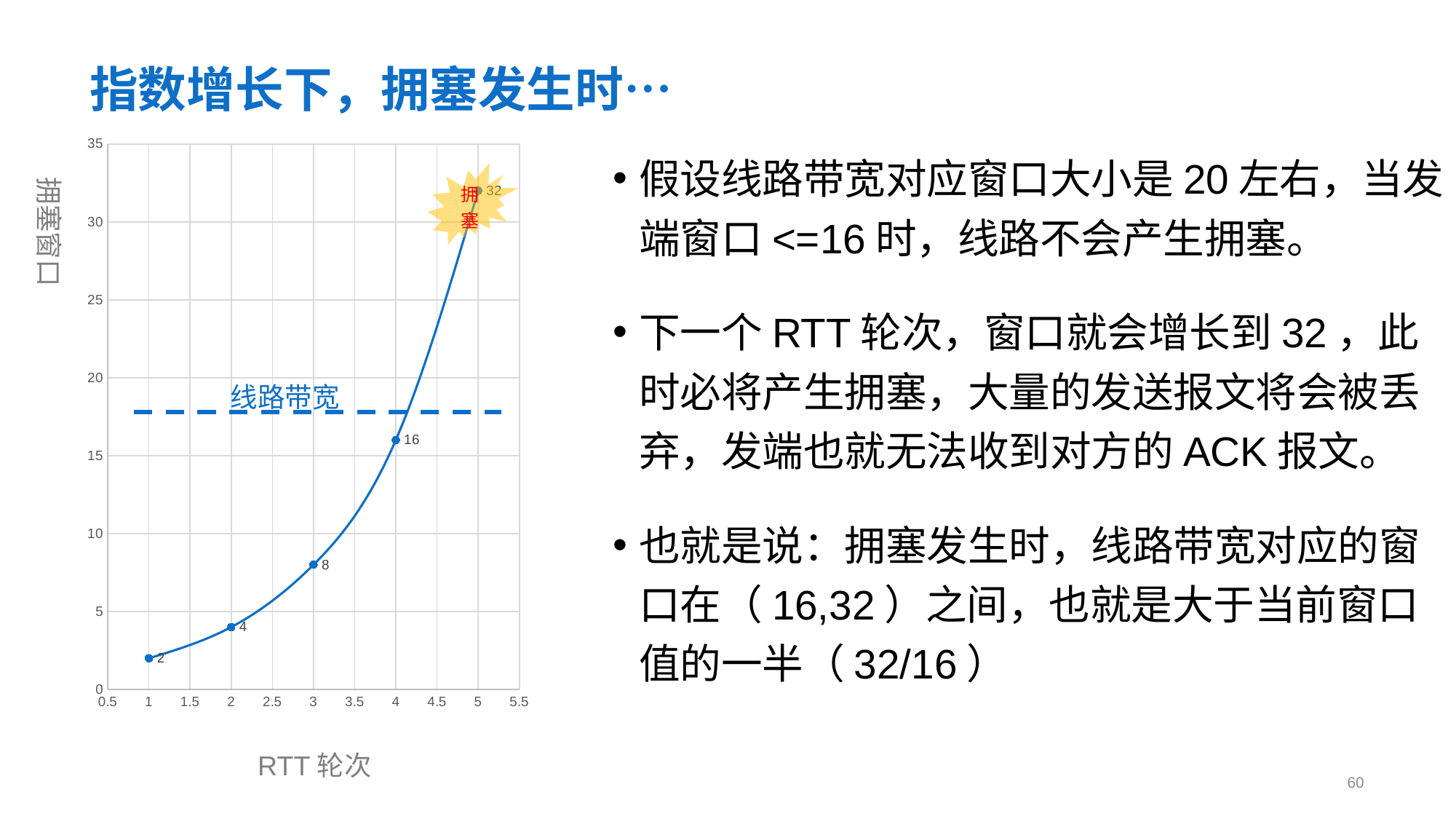

# 指数增长下，拥塞发生时…

### Chart

| Category |  |  |
|---|---|---|
假设线路带宽对应窗口大小是20左右，当发端窗口<=16时，线路不会产生拥塞。
下一个RTT轮次，窗口就会增长到32，此时必将产生拥塞，大量的发送报文将会被丢弃，发端也就无法收到对方的ACK报文。
也就是说：拥塞发生时，线路带宽对应的窗口在（16,32）之间，也就是大于当前窗口值的一半（32/16）
拥塞
拥塞窗口
线路带宽
RTT轮次
60